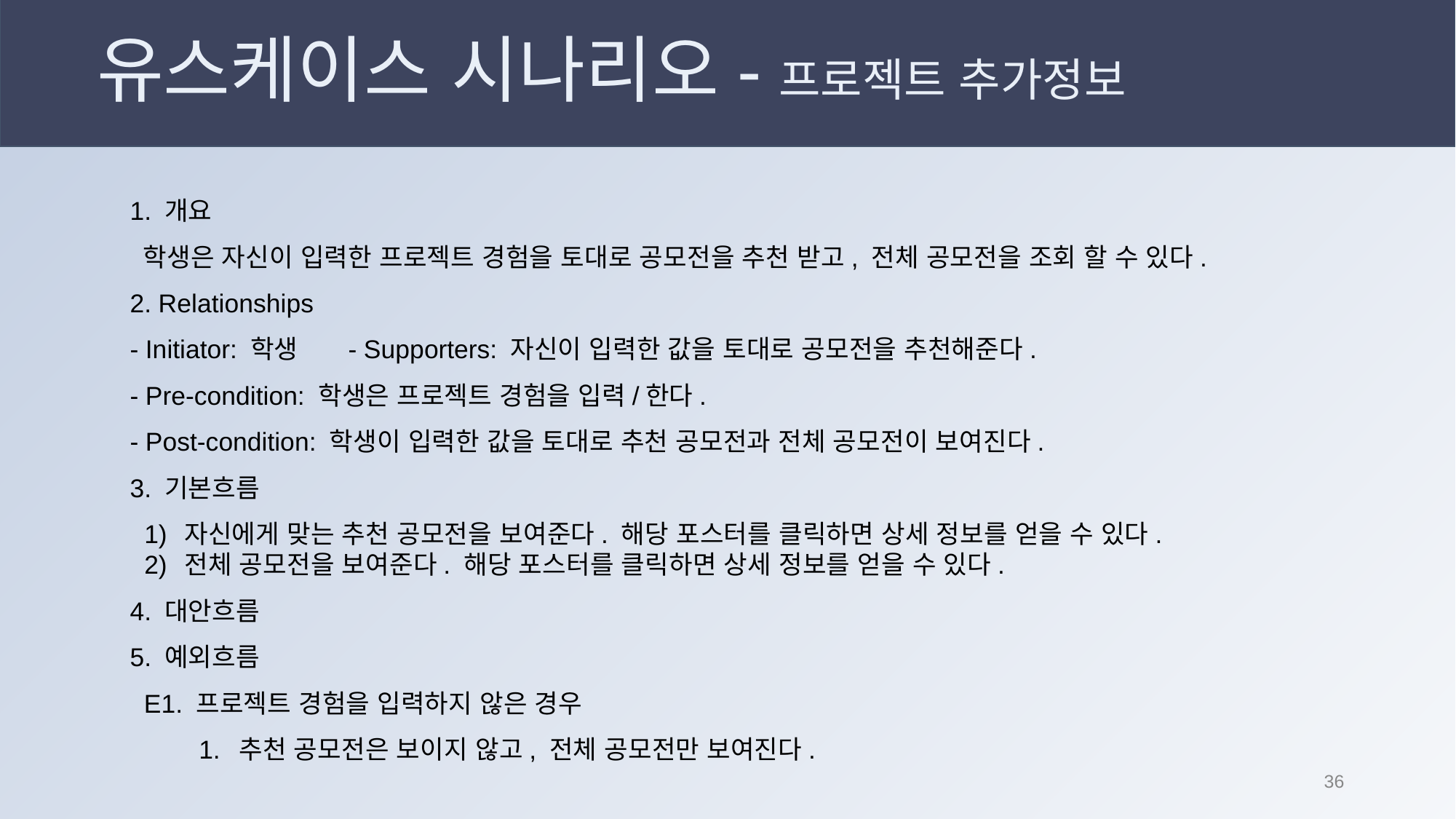

# 유스케이스 시나리오-프로젝트 추가정보

1. 개요
 학생은 자신이 입력한 프로젝트 경험을 토대로 공모전을 추천 받고, 전체 공모전을 조회 할 수 있다.
2. Relationships
- Initiator: 학생	- Supporters: 자신이 입력한 값을 토대로 공모전을 추천해준다.
- Pre-condition: 학생은 프로젝트 경험을 입력/한다.
- Post-condition: 학생이 입력한 값을 토대로 추천 공모전과 전체 공모전이 보여진다.
3. 기본흐름
자신에게 맞는 추천 공모전을 보여준다. 해당 포스터를 클릭하면 상세 정보를 얻을 수 있다.
전체 공모전을 보여준다. 해당 포스터를 클릭하면 상세 정보를 얻을 수 있다.
4. 대안흐름
5. 예외흐름
  E1. 프로젝트 경험을 입력하지 않은 경우
추천 공모전은 보이지 않고, 전체 공모전만 보여진다.

36